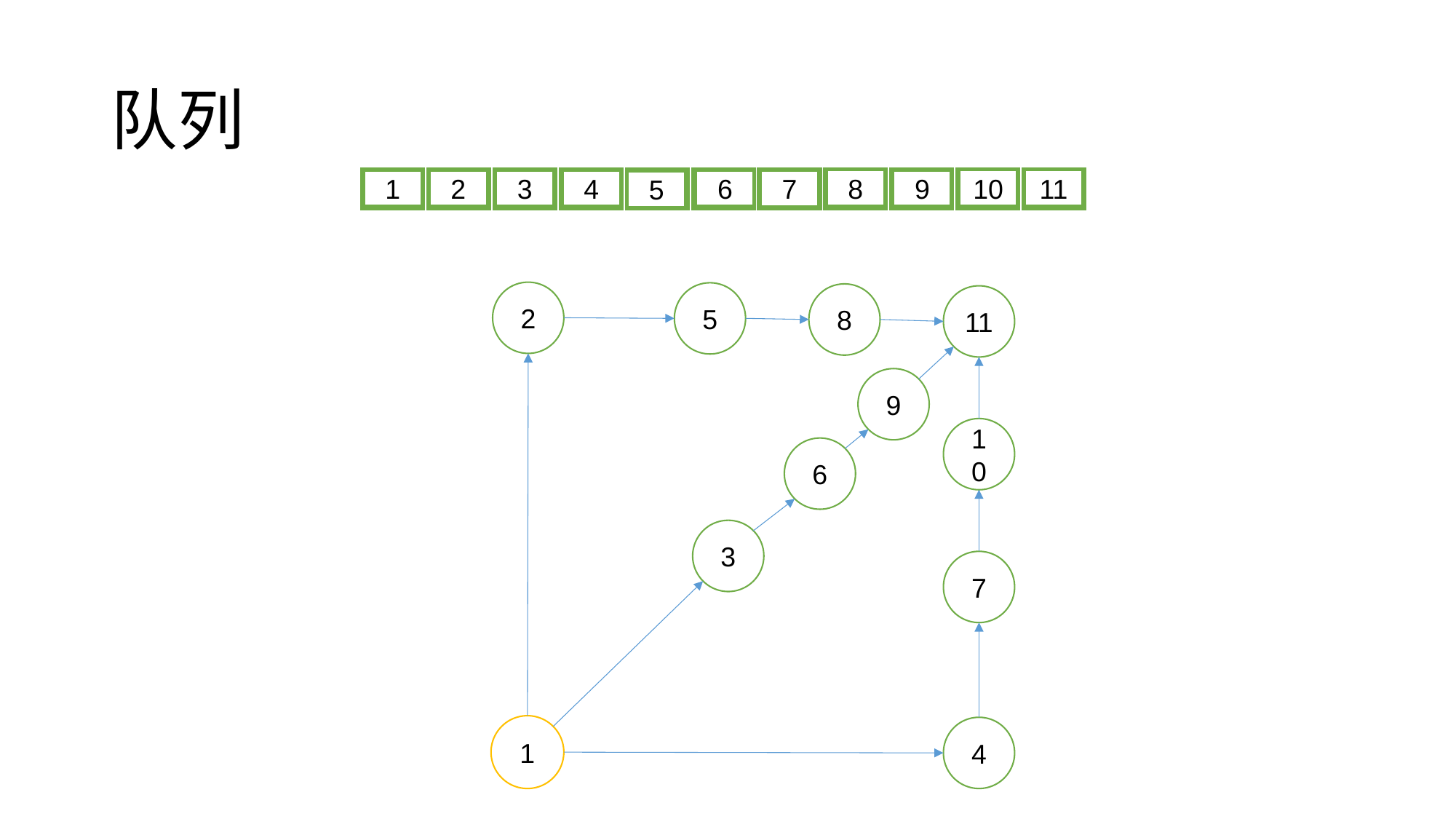

# 队列
|  |  |  |  |  |  |  |  |  |  |  |
| --- | --- | --- | --- | --- | --- | --- | --- | --- | --- | --- |
8
10
11
1
2
3
6
9
4
7
5
2
5
8
11
9
10
6
3
7
1
4